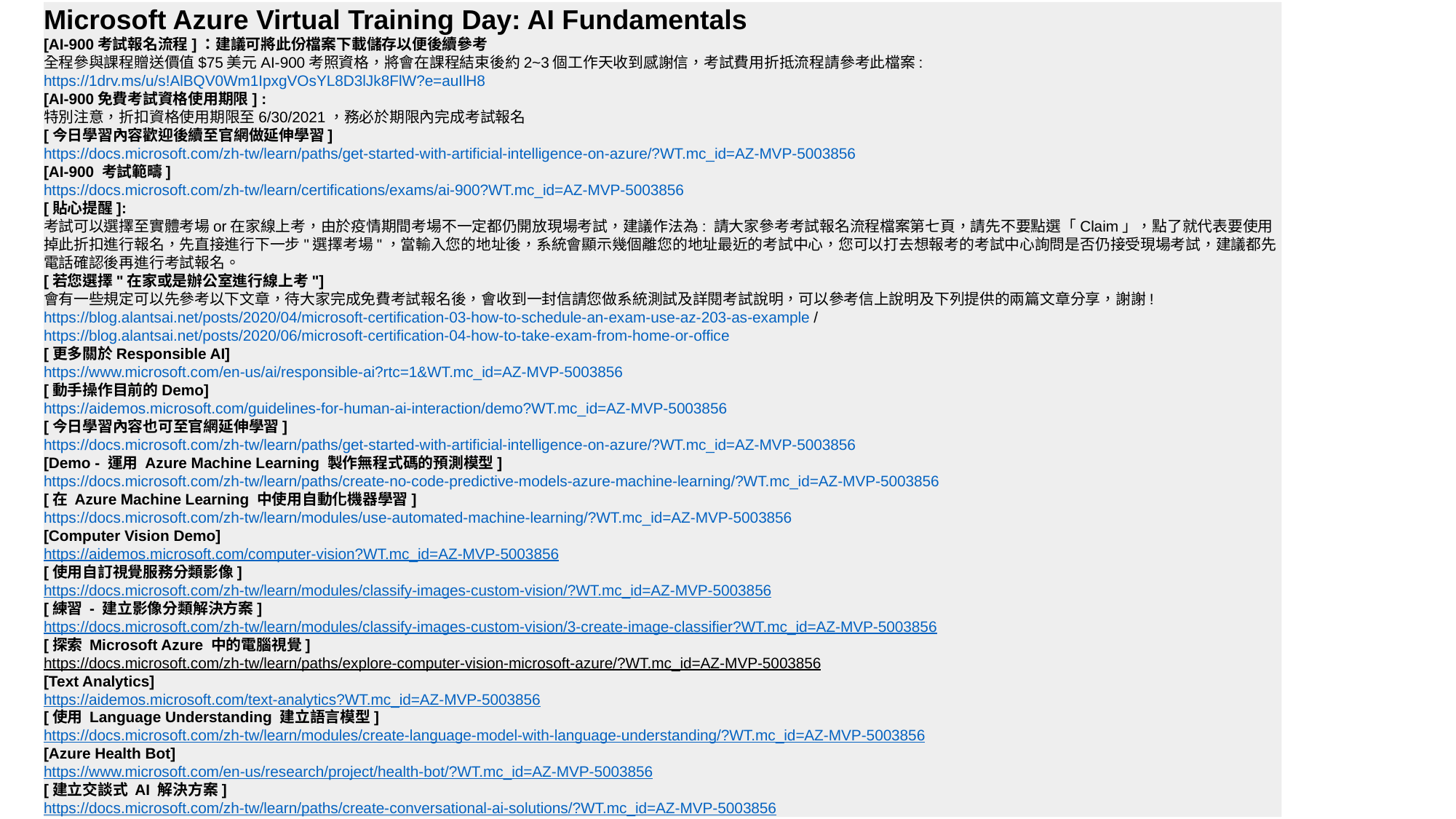

Microsoft Azure Virtual Training Day: AI Fundamentals
[AI-900考試報名流程]：建議可將此份檔案下載儲存以便後續參考
全程參與課程贈送價值$75美元AI-900考照資格，將會在課程結束後約2~3個工作天收到感謝信，考試費用折抵流程請參考此檔案: https://1drv.ms/u/s!AlBQV0Wm1IpxgVOsYL8D3lJk8FlW?e=auIlH8
[AI-900免費考試資格使用期限] :
特別注意，折扣資格使用期限至6/30/2021，務必於期限內完成考試報名
[今日學習內容歡迎後續至官網做延伸學習]
https://docs.microsoft.com/zh-tw/learn/paths/get-started-with-artificial-intelligence-on-azure/?WT.mc_id=AZ-MVP-5003856
[AI-900 考試範疇]
https://docs.microsoft.com/zh-tw/learn/certifications/exams/ai-900?WT.mc_id=AZ-MVP-5003856
[貼心提醒]:
考試可以選擇至實體考場or在家線上考，由於疫情期間考場不一定都仍開放現場考試，建議作法為: 請大家參考考試報名流程檔案第七頁，請先不要點選「Claim」，點了就代表要使用掉此折扣進行報名，先直接進行下一步"選擇考場"，當輸入您的地址後，系統會顯示幾個離您的地址最近的考試中心，您可以打去想報考的考試中心詢問是否仍接受現場考試，建議都先電話確認後再進行考試報名。
[若您選擇"在家或是辦公室進行線上考"]
會有一些規定可以先參考以下文章，待大家完成免費考試報名後，會收到一封信請您做系統測試及詳閱考試說明，可以參考信上說明及下列提供的兩篇文章分享，謝謝! https://blog.alantsai.net/posts/2020/04/microsoft-certification-03-how-to-schedule-an-exam-use-az-203-as-example / https://blog.alantsai.net/posts/2020/06/microsoft-certification-04-how-to-take-exam-from-home-or-office
[更多關於Responsible AI]
https://www.microsoft.com/en-us/ai/responsible-ai?rtc=1&WT.mc_id=AZ-MVP-5003856
[動手操作目前的Demo]
https://aidemos.microsoft.com/guidelines-for-human-ai-interaction/demo?WT.mc_id=AZ-MVP-5003856
[今日學習內容也可至官網延伸學習]
https://docs.microsoft.com/zh-tw/learn/paths/get-started-with-artificial-intelligence-on-azure/?WT.mc_id=AZ-MVP-5003856
[Demo - 運用 Azure Machine Learning 製作無程式碼的預測模型]
https://docs.microsoft.com/zh-tw/learn/paths/create-no-code-predictive-models-azure-machine-learning/?WT.mc_id=AZ-MVP-5003856
[在 Azure Machine Learning 中使用自動化機器學習]
https://docs.microsoft.com/zh-tw/learn/modules/use-automated-machine-learning/?WT.mc_id=AZ-MVP-5003856
[Computer Vision Demo]
https://aidemos.microsoft.com/computer-vision?WT.mc_id=AZ-MVP-5003856
[使用自訂視覺服務分類影像]
https://docs.microsoft.com/zh-tw/learn/modules/classify-images-custom-vision/?WT.mc_id=AZ-MVP-5003856
[練習 - 建立影像分類解決方案]
https://docs.microsoft.com/zh-tw/learn/modules/classify-images-custom-vision/3-create-image-classifier?WT.mc_id=AZ-MVP-5003856
[探索 Microsoft Azure 中的電腦視覺]
https://docs.microsoft.com/zh-tw/learn/paths/explore-computer-vision-microsoft-azure/?WT.mc_id=AZ-MVP-5003856
[Text Analytics]
https://aidemos.microsoft.com/text-analytics?WT.mc_id=AZ-MVP-5003856
[使用 Language Understanding 建立語言模型]
https://docs.microsoft.com/zh-tw/learn/modules/create-language-model-with-language-understanding/?WT.mc_id=AZ-MVP-5003856
[Azure Health Bot]
https://www.microsoft.com/en-us/research/project/health-bot/?WT.mc_id=AZ-MVP-5003856
[建立交談式 AI 解決方案]
https://docs.microsoft.com/zh-tw/learn/paths/create-conversational-ai-solutions/?WT.mc_id=AZ-MVP-5003856